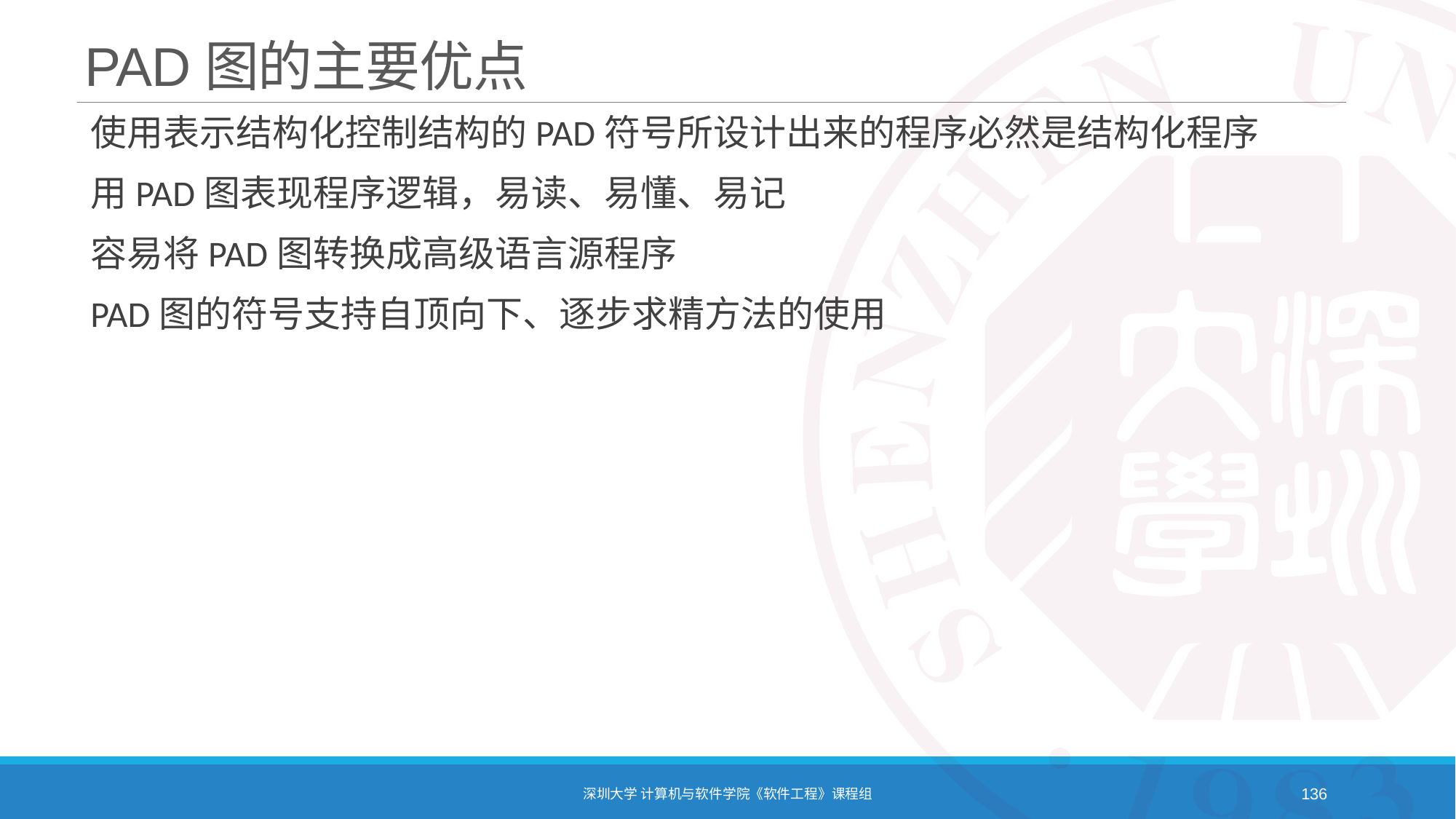

# PAD图的主要优点
使用表示结构化控制结构的PAD符号所设计出来的程序必然是结构化程序
用PAD图表现程序逻辑，易读、易懂、易记
容易将PAD图转换成高级语言源程序
PAD图的符号支持自顶向下、逐步求精方法的使用
深圳大学 计算机与软件学院《软件工程》课程组
136